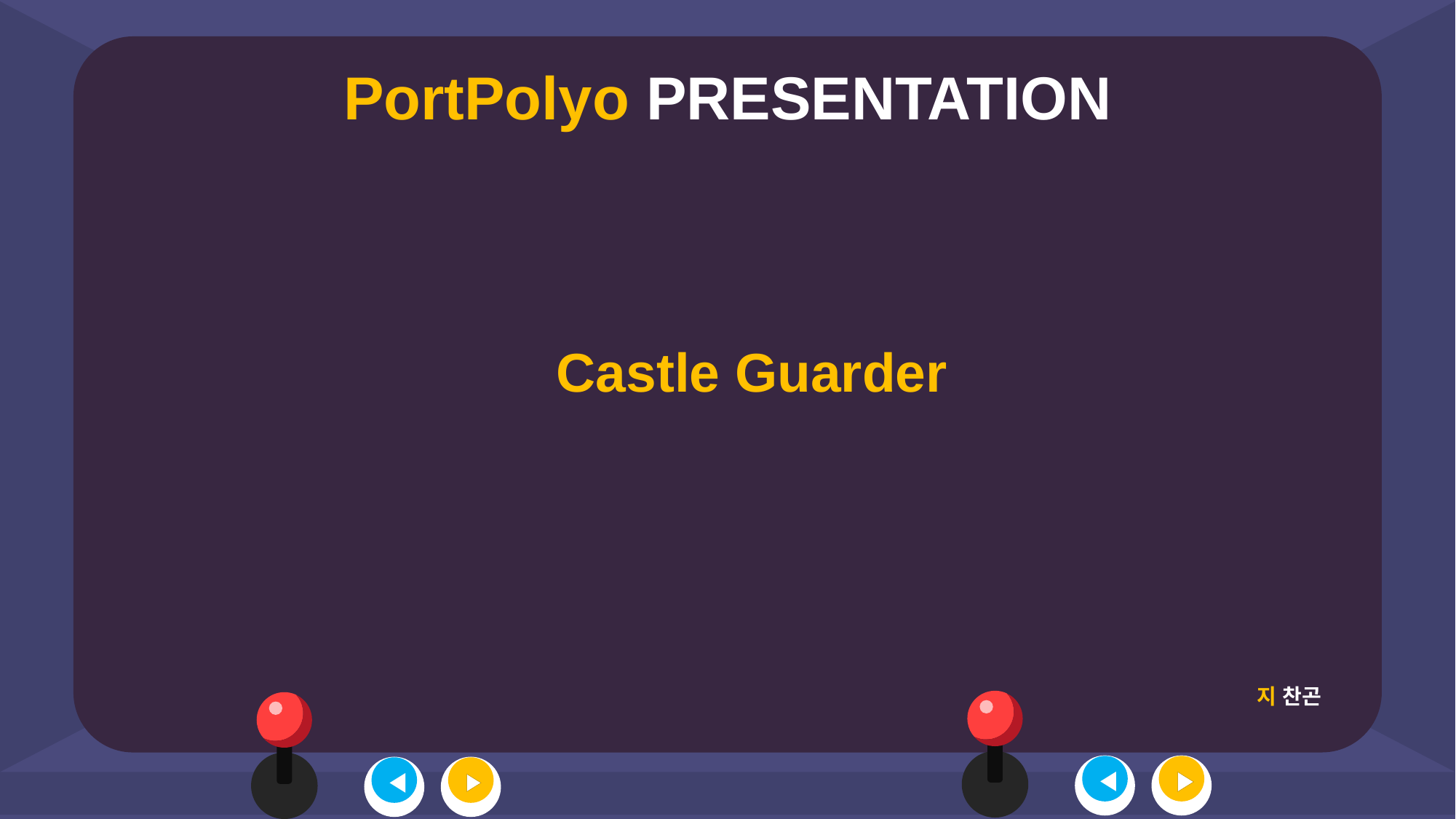

PortPolyo PRESENTATION

Castle Guarder
지 찬곤

◀
▶

◀
▶